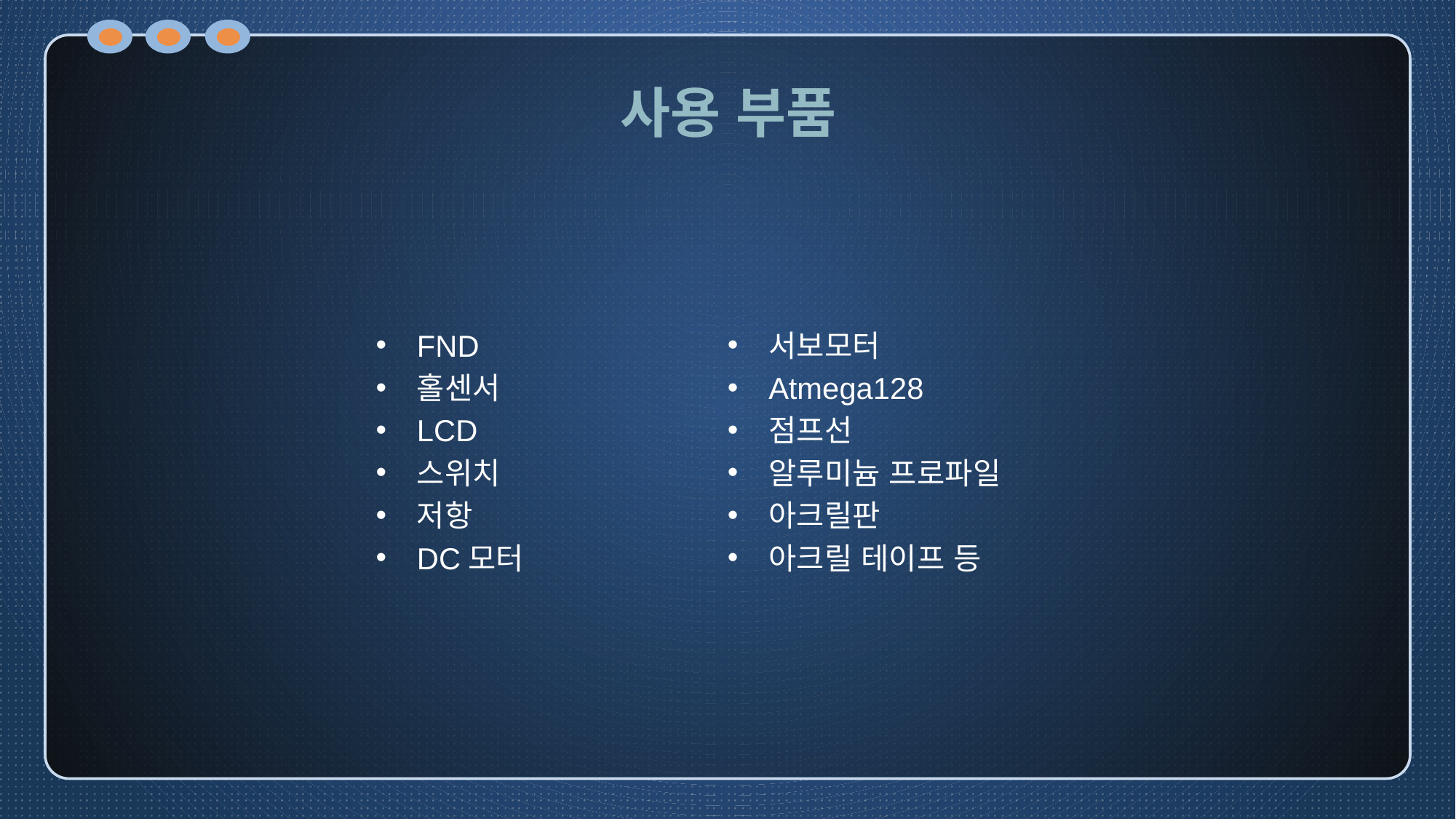

# 사용 부품
FND
홀센서
LCD
스위치
저항
DC모터
서보모터
Atmega128
점프선
알루미늄 프로파일
아크릴판
아크릴 테이프 등